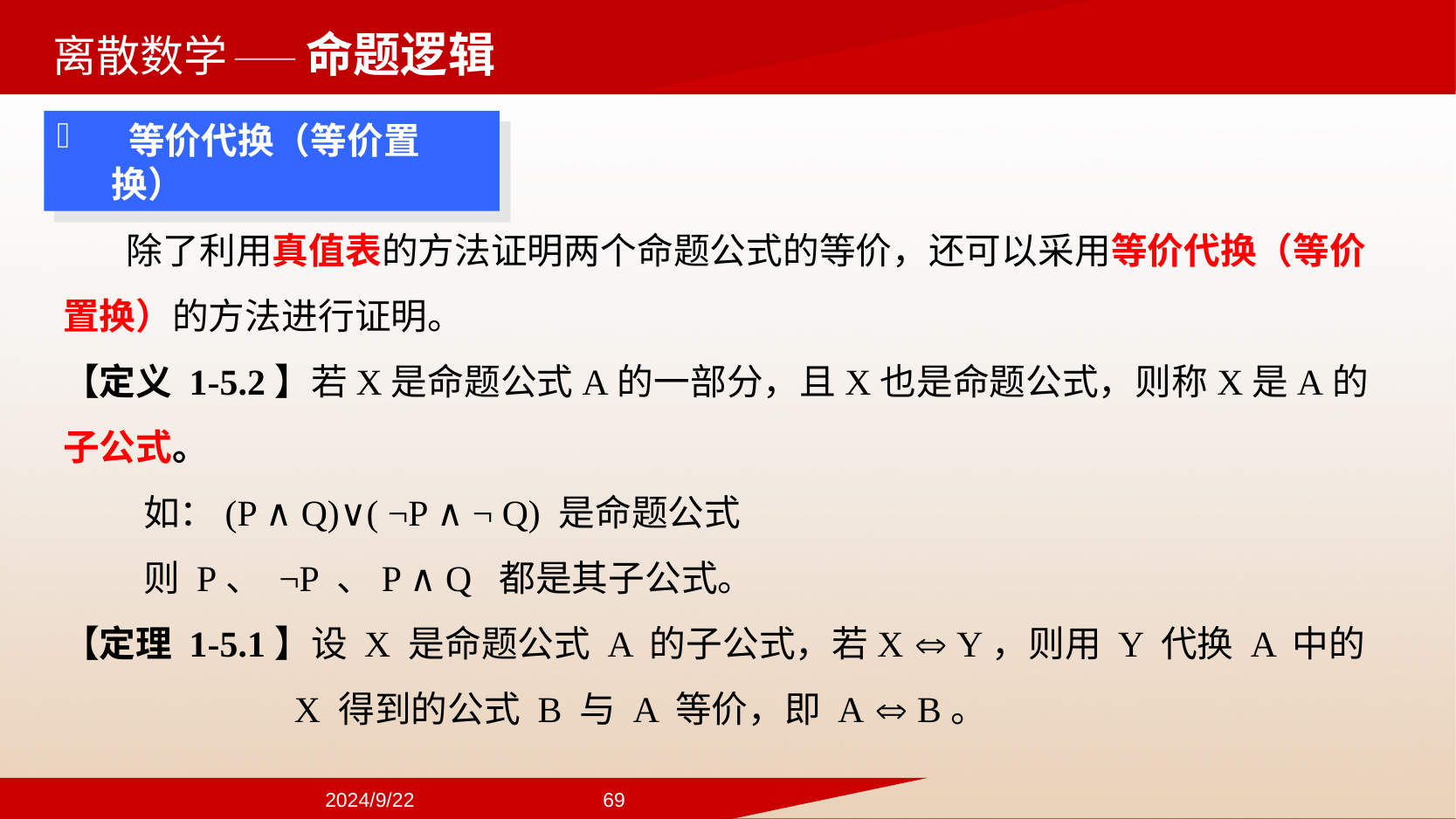

——命题逻辑
 等价代换（等价置换）
除了利用真值表的方法证明两个命题公式的等价，还可以采用等价代换（等价置换）的方法进行证明。
【定义 1-5.2】若X是命题公式A的一部分，且X也是命题公式，则称X是A的子公式。
 如：(P ∧ Q)∨( ¬P ∧ ¬ Q) 是命题公式
 则 P、 ¬P 、P ∧ Q  都是其子公式。
【定理 1-5.1】设 X 是命题公式 A 的子公式，若X ⇔ Y，则用 Y 代换 A 中的 X 得到的公式 B 与 A 等价，即 A ⇔ B。
2024/9/22
69